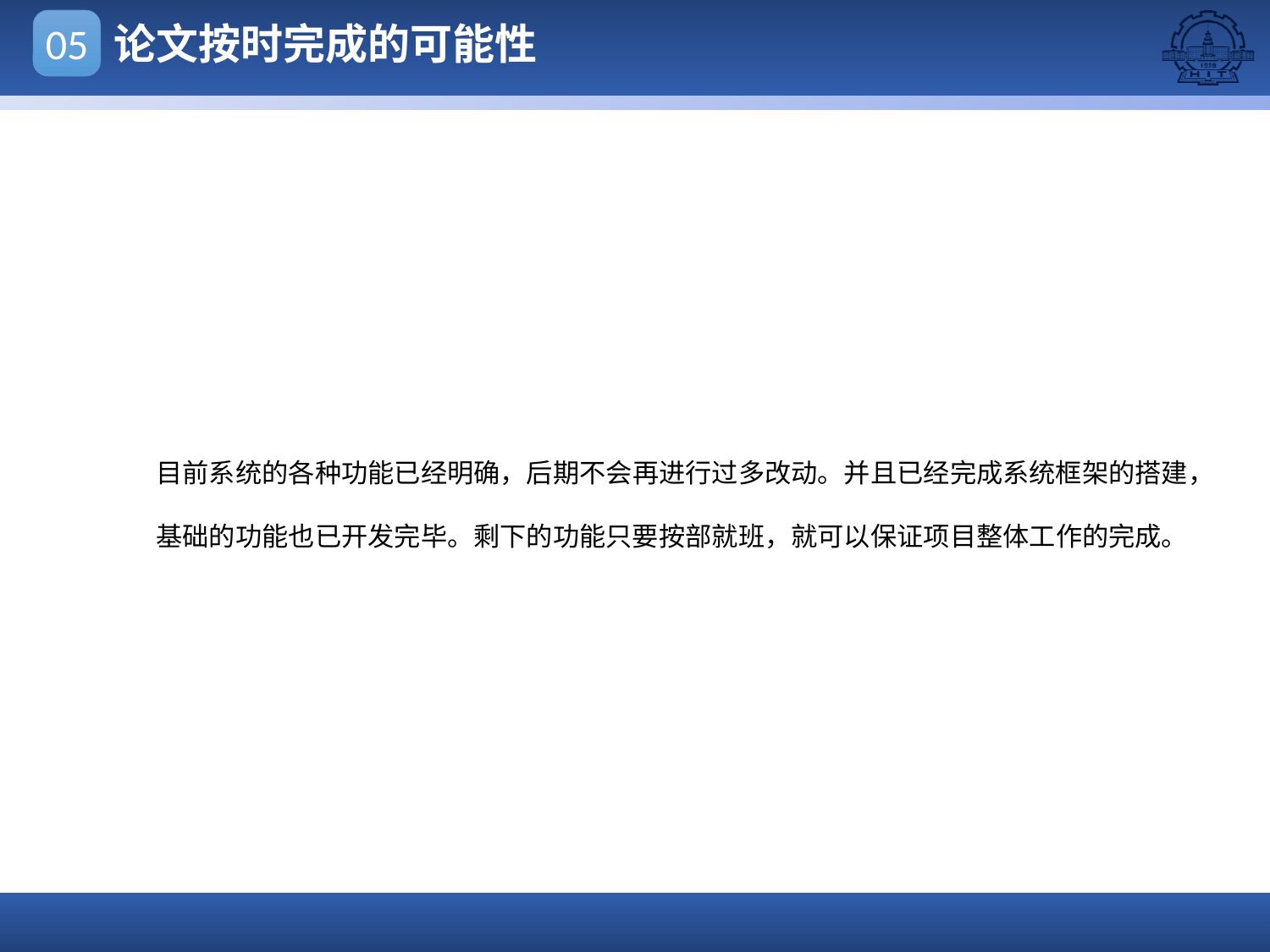

论文按时完成的可能性
05
点击添加文本
目前系统的各种功能已经明确，后期不会再进行过多改动。并且已经完成系统框架的搭建，基础的功能也已开发完毕。剩下的功能只要按部就班，就可以保证项目整体工作的完成。

点击添加文本
点击添加文本
点击添加文本